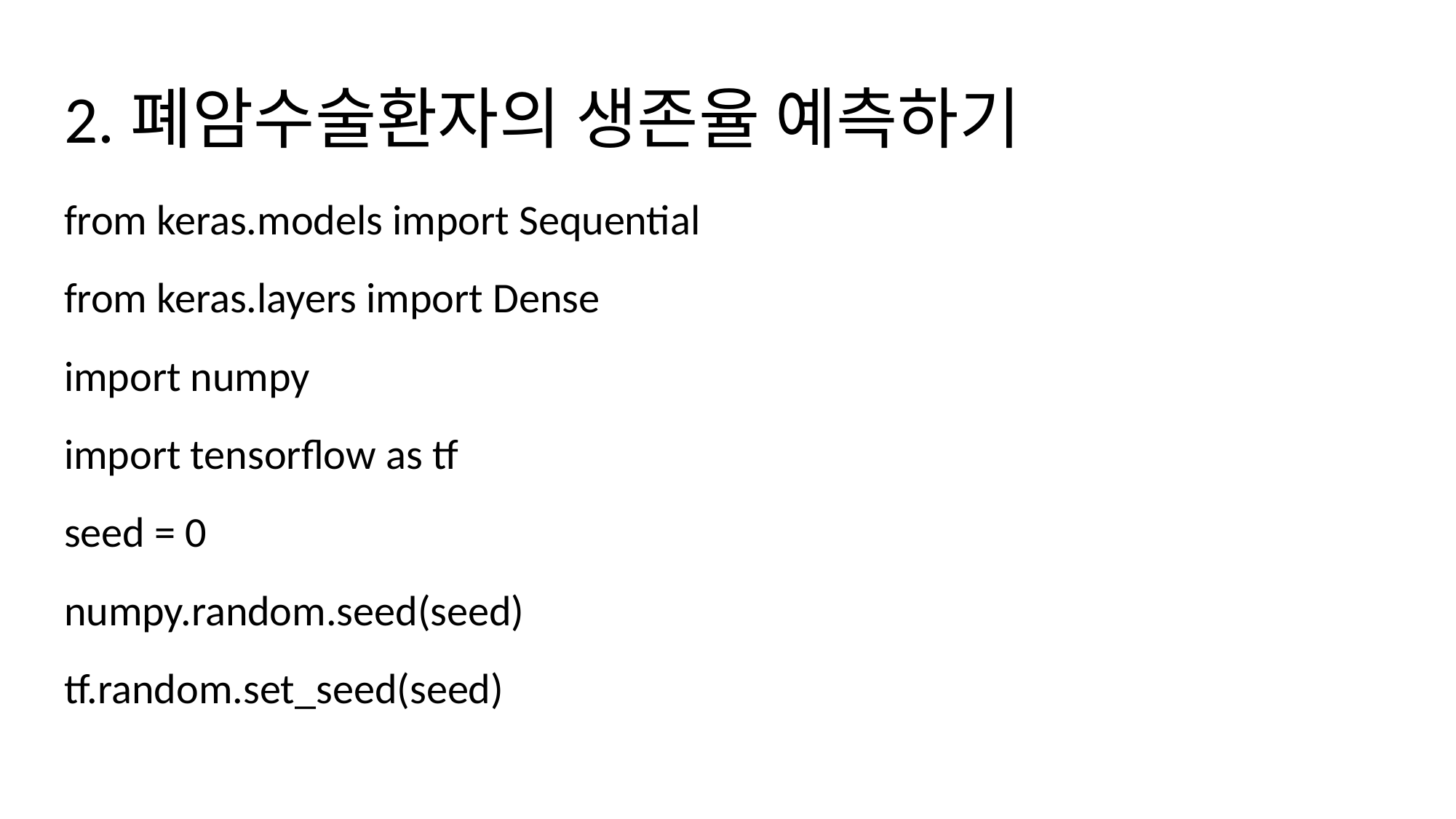

# 2.폐암수술환자의 생존율 예측하기
from keras.models import Sequential
from keras.layers import Dense
import numpy
import tensorflow as tf
seed = 0
numpy.random.seed(seed)
tf.random.set_seed(seed)